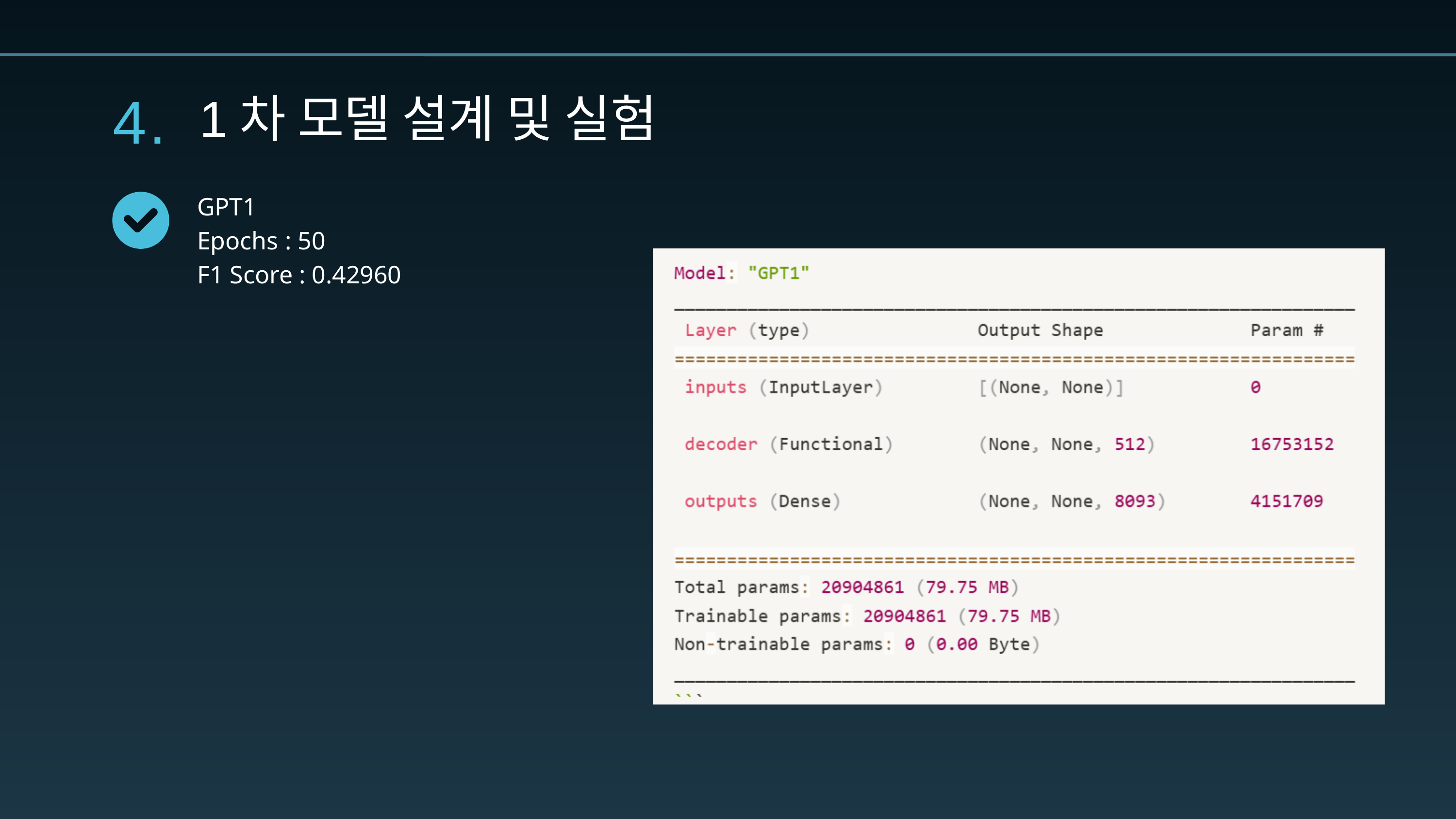

4.
1차 모델 설계 및 실험
GPT1
Epochs : 50
F1 Score : 0.42960